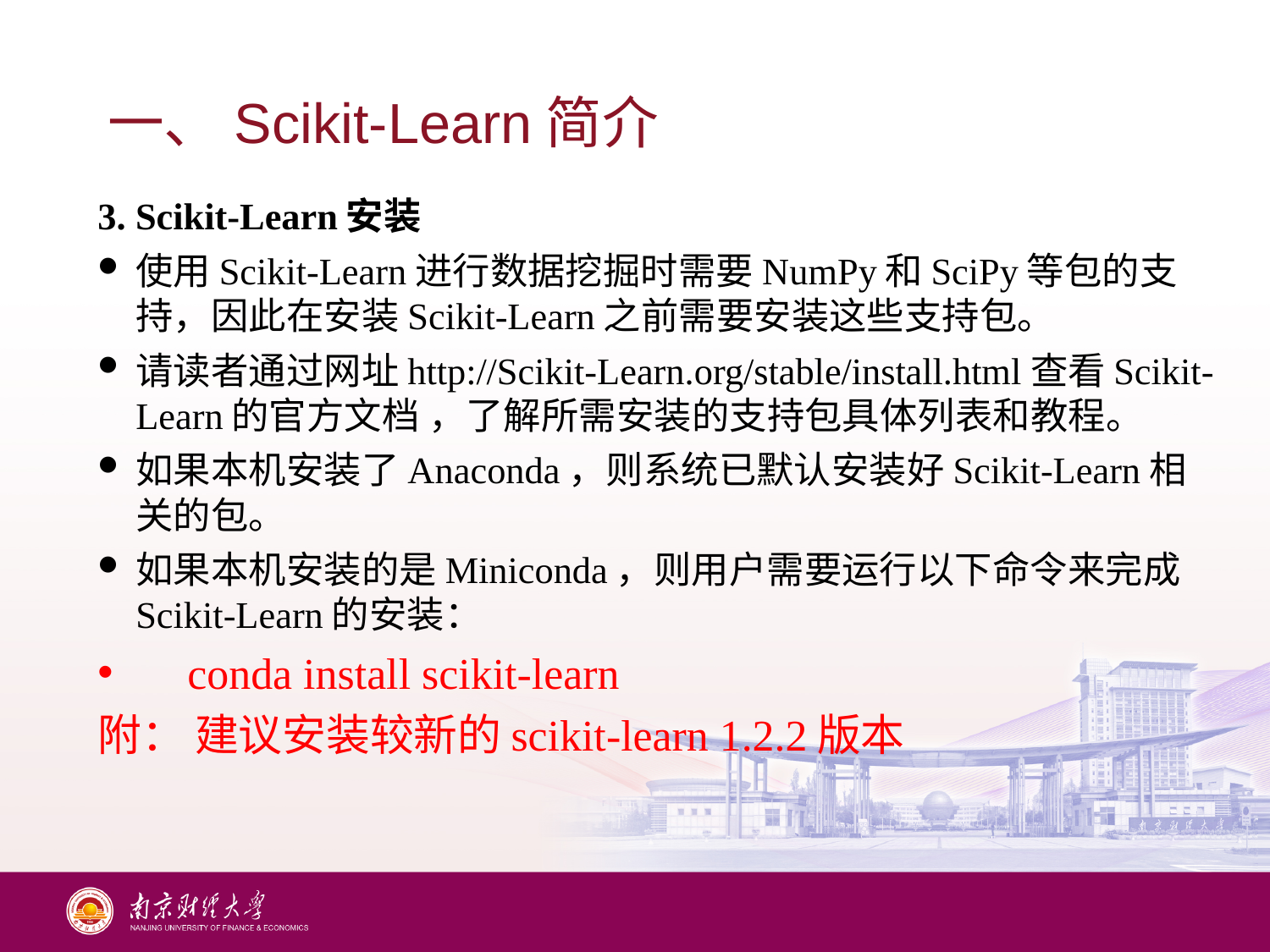

# 一、Scikit-Learn简介
3. Scikit-Learn安装
使用Scikit-Learn进行数据挖掘时需要NumPy和SciPy等包的支持，因此在安装Scikit-Learn之前需要安装这些支持包。
请读者通过网址http://Scikit-Learn.org/stable/install.html查看Scikit-Learn的官方文档 ，了解所需安装的支持包具体列表和教程。
如果本机安装了Anaconda，则系统已默认安装好Scikit-Learn相关的包。
如果本机安装的是Miniconda，则用户需要运行以下命令来完成Scikit-Learn的安装：
    conda install scikit-learn
附： 建议安装较新的scikit-learn 1.2.2版本